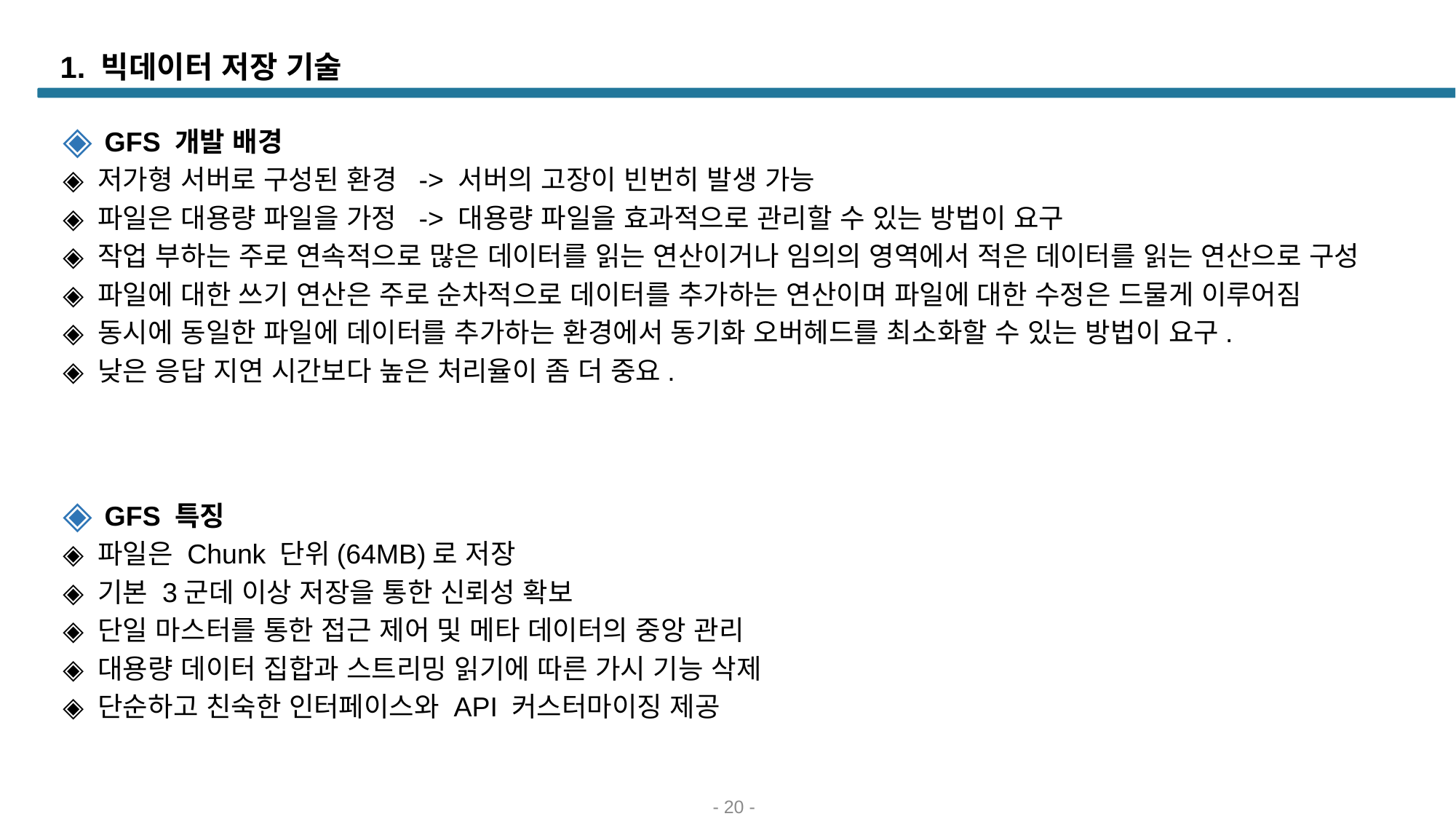

# 1. 빅데이터 저장 기술
 GFS 개발 배경
◈ 저가형 서버로 구성된 환경  -> 서버의 고장이 빈번히 발생 가능
◈ 파일은 대용량 파일을 가정  -> 대용량 파일을 효과적으로 관리할 수 있는 방법이 요구
◈ 작업 부하는 주로 연속적으로 많은 데이터를 읽는 연산이거나 임의의 영역에서 적은 데이터를 읽는 연산으로 구성
◈ 파일에 대한 쓰기 연산은 주로 순차적으로 데이터를 추가하는 연산이며 파일에 대한 수정은 드물게 이루어짐
◈ 동시에 동일한 파일에 데이터를 추가하는 환경에서 동기화 오버헤드를 최소화할 수 있는 방법이 요구.
◈ 낮은 응답 지연 시간보다 높은 처리율이 좀 더 중요.
 GFS 특징
◈ 파일은 Chunk 단위(64MB)로 저장
◈ 기본 3군데 이상 저장을 통한 신뢰성 확보
◈ 단일 마스터를 통한 접근 제어 및 메타 데이터의 중앙 관리
◈ 대용량 데이터 집합과 스트리밍 읽기에 따른 가시 기능 삭제
◈ 단순하고 친숙한 인터페이스와 API 커스터마이징 제공
- 20 -